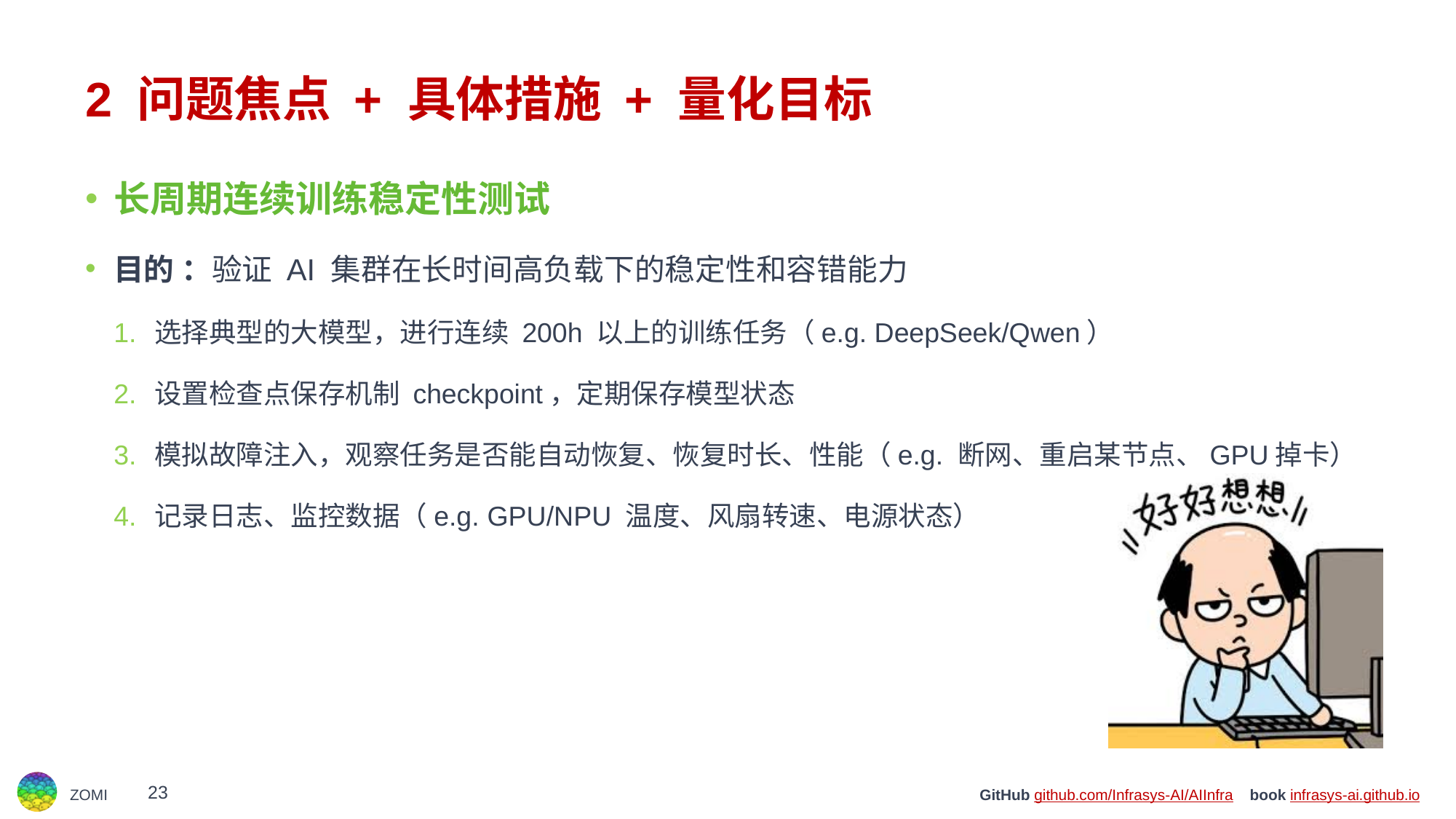

# 2 问题焦点 + 具体措施 + 量化目标
长周期连续训练稳定性测试
目的 ：验证 AI 集群在长时间高负载下的稳定性和容错能力
选择典型的大模型，进行连续 200h 以上的训练任务（e.g. DeepSeek/Qwen）
设置检查点保存机制 checkpoint，定期保存模型状态
模拟故障注入，观察任务是否能自动恢复、恢复时长、性能（e.g. 断网、重启某节点、GPU掉卡）
记录日志、监控数据（e.g. GPU/NPU 温度、风扇转速、电源状态）